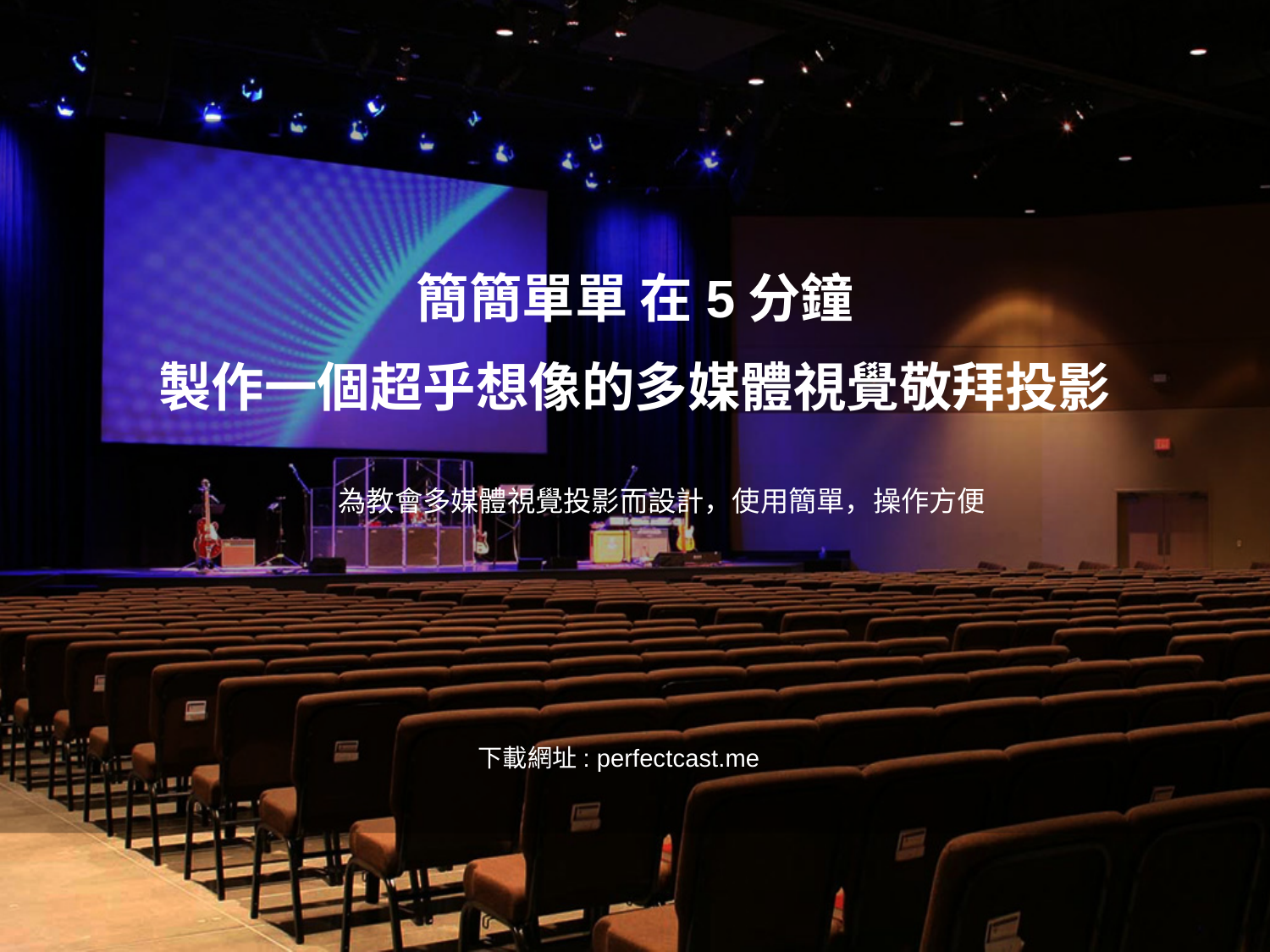

簡簡單單 在5分鐘
製作一個超乎想像的多媒體視覺敬拜投影
為教會多媒體視覺投影而設計，使用簡單，操作方便
下載網址: perfectcast.me